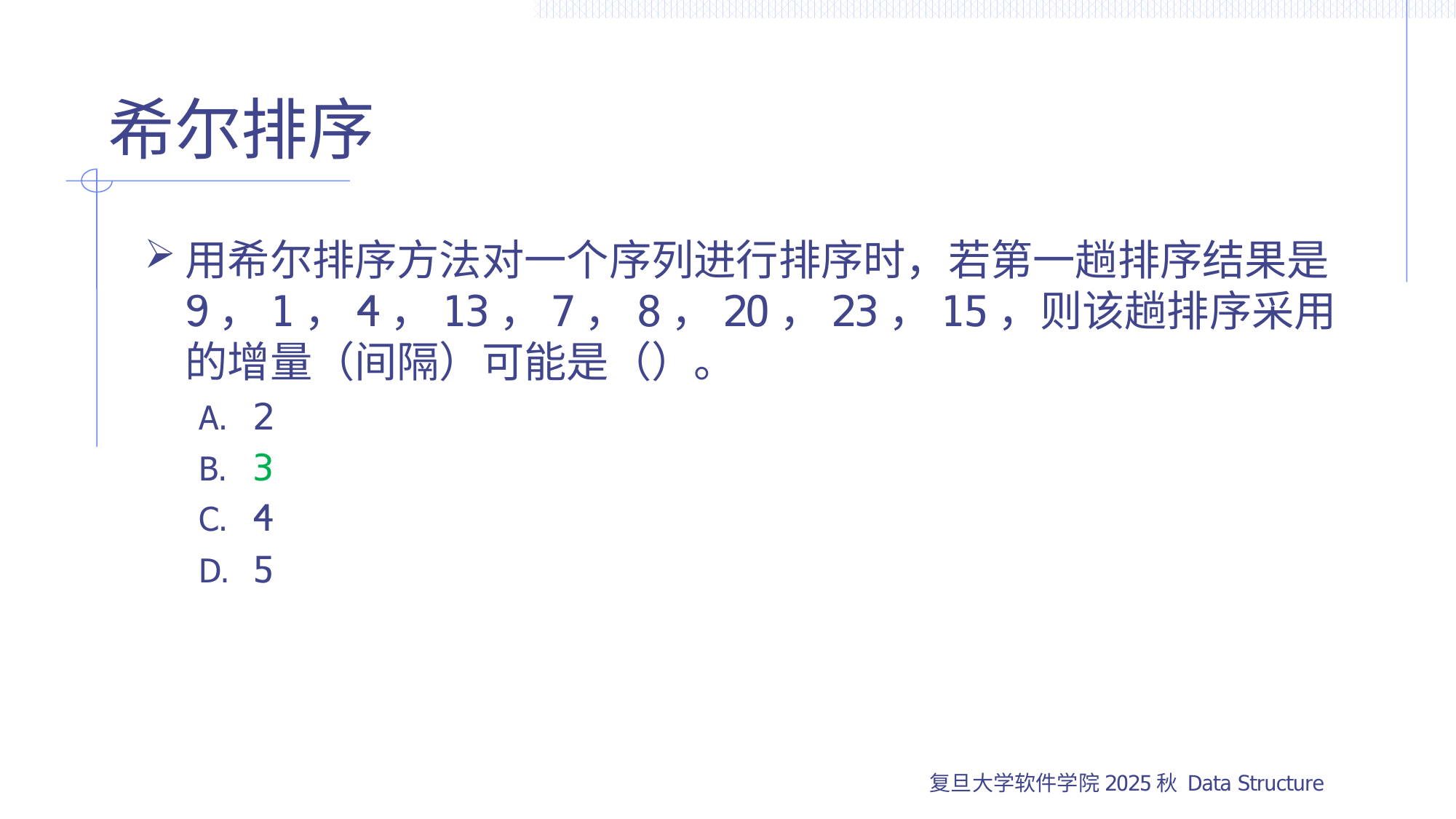

# 希尔排序
用希尔排序方法对一个序列进行排序时，若第一趟排序结果是
9，1，4，13，7，8，20，23，15，则该趟排序采用的增量（间隔）可能是（）。
2
3
4
5